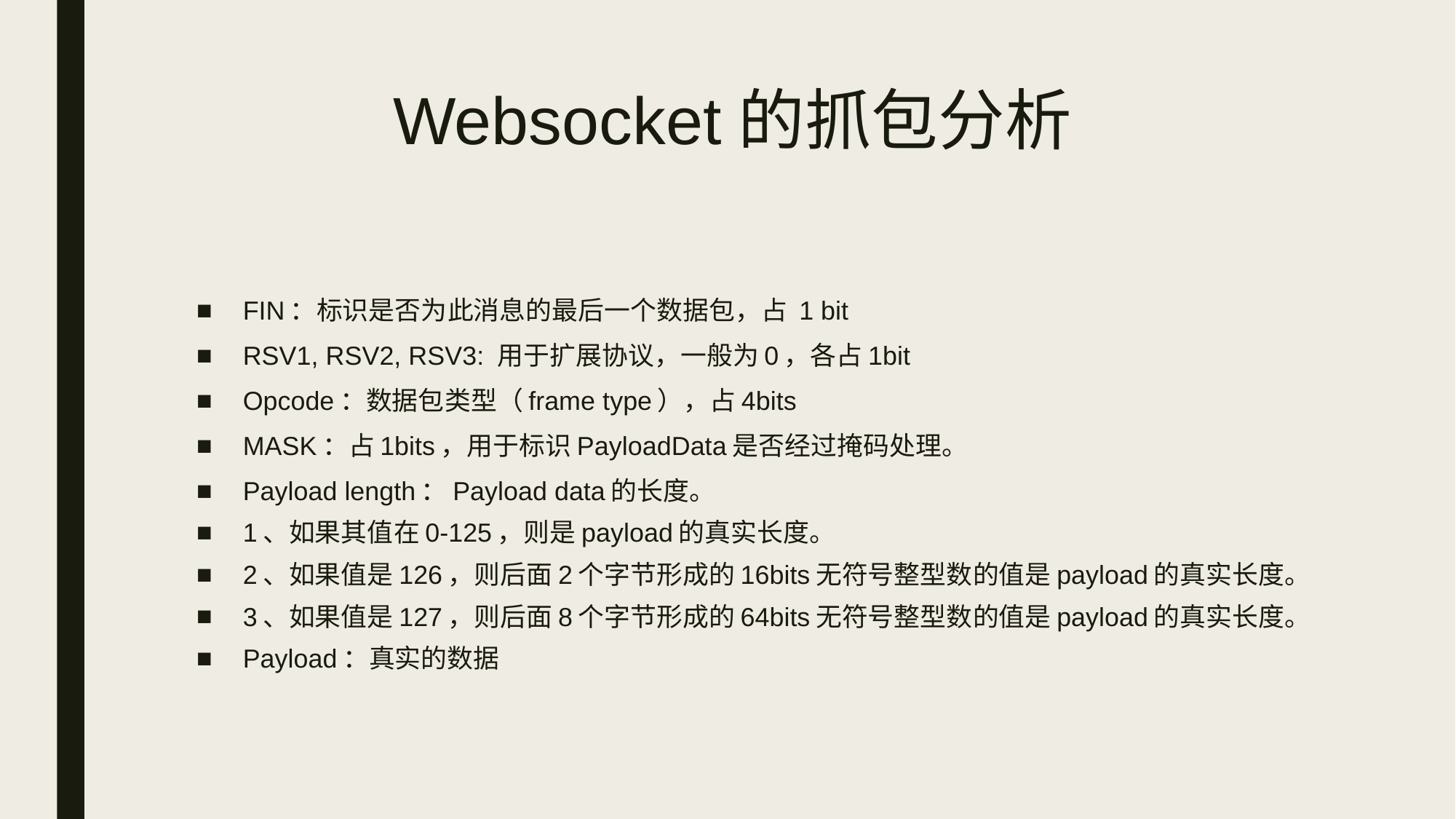

# Websocket的抓包分析

FIN：标识是否为此消息的最后一个数据包，占 1 bit
RSV1, RSV2, RSV3: 用于扩展协议，一般为0，各占1bit
Opcode：数据包类型（frame type），占4bits
MASK：占1bits，用于标识PayloadData是否经过掩码处理。
Payload length：Payload data的长度。
1、如果其值在0-125，则是payload的真实长度。
2、如果值是126，则后面2个字节形成的16bits无符号整型数的值是payload的真实长度。
3、如果值是127，则后面8个字节形成的64bits无符号整型数的值是payload的真实长度。
Payload：真实的数据